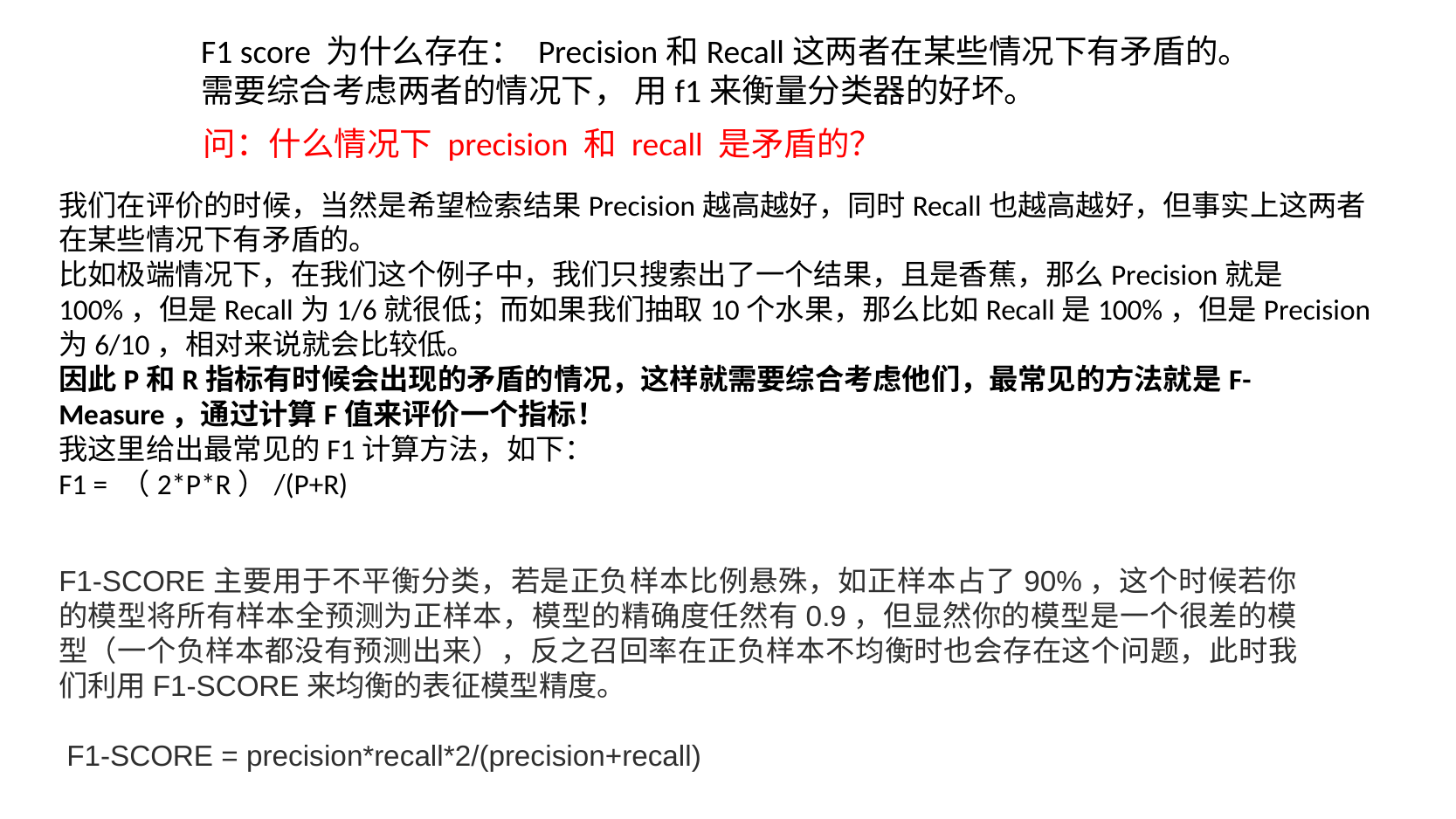

F1 score 为什么存在： Precision和Recall这两者在某些情况下有矛盾的。
需要综合考虑两者的情况下， 用f1来衡量分类器的好坏。
问：什么情况下 precision 和 recall 是矛盾的？
我们在评价的时候，当然是希望检索结果Precision越高越好，同时Recall也越高越好，但事实上这两者在某些情况下有矛盾的。
比如极端情况下，在我们这个例子中，我们只搜索出了一个结果，且是香蕉，那么Precision就是100%，但是Recall为1/6就很低；而如果我们抽取10个水果，那么比如Recall是100%，但是Precision为6/10，相对来说就会比较低。
因此P和R指标有时候会出现的矛盾的情况，这样就需要综合考虑他们，最常见的方法就是F-Measure，通过计算F值来评价一个指标！
我这里给出最常见的F1计算方法，如下：
F1 = （2*P*R）/(P+R)

F1-SCORE主要用于不平衡分类，若是正负样本比例悬殊，如正样本占了90%，这个时候若你的模型将所有样本全预测为正样本，模型的精确度任然有0.9，但显然你的模型是一个很差的模型（一个负样本都没有预测出来），反之召回率在正负样本不均衡时也会存在这个问题，此时我们利用F1-SCORE来均衡的表征模型精度。

 F1-SCORE = precision*recall*2/(precision+recall)